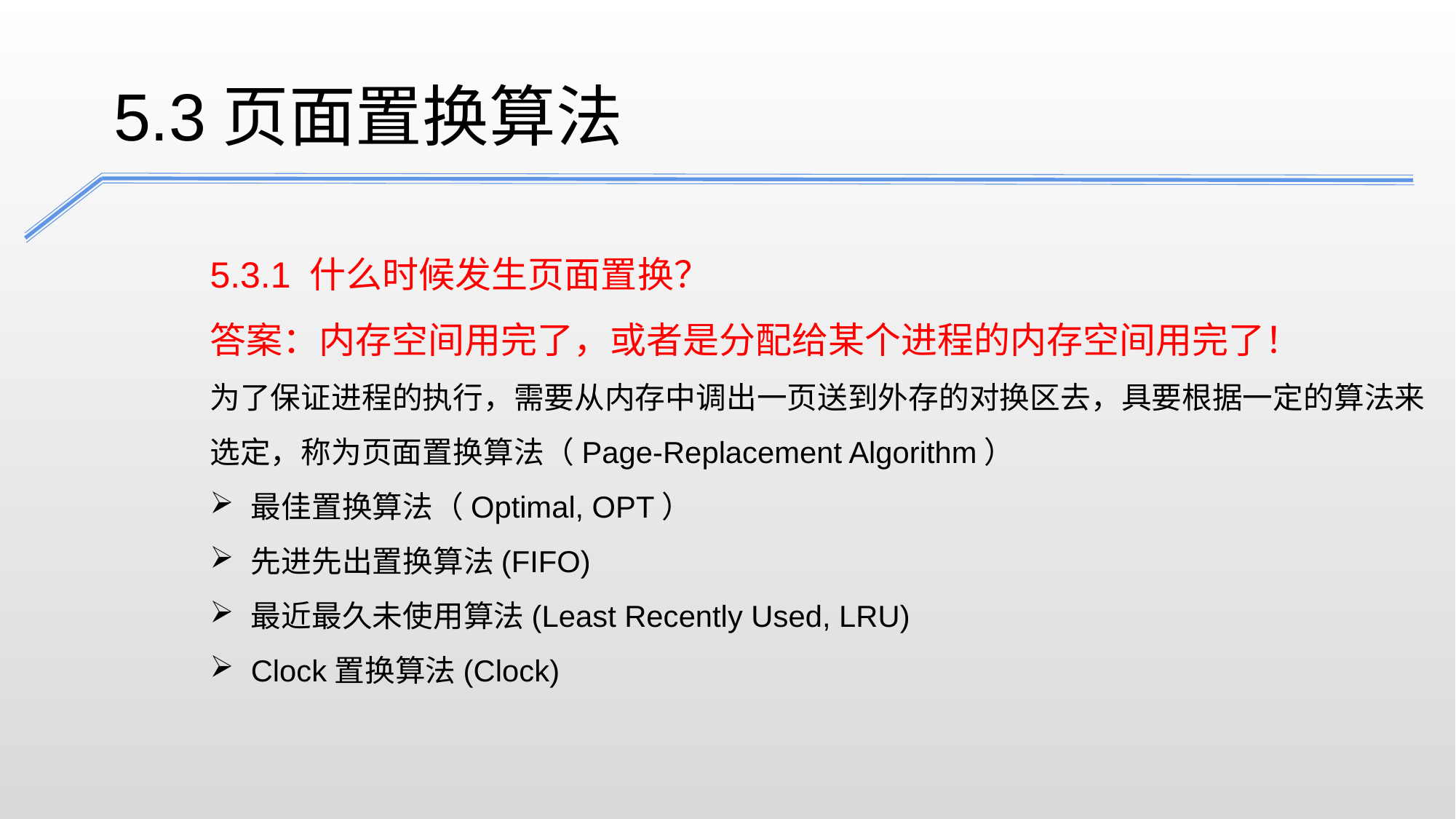

5.3页面置换算法
5.3.1 什么时候发生页面置换？
答案：内存空间用完了，或者是分配给某个进程的内存空间用完了！
为了保证进程的执行，需要从内存中调出一页送到外存的对换区去，具要根据一定的算法来选定，称为页面置换算法（Page-Replacement Algorithm）
最佳置换算法（Optimal, OPT）
先进先出置换算法(FIFO)
最近最久未使用算法(Least Recently Used, LRU)
Clock置换算法(Clock)